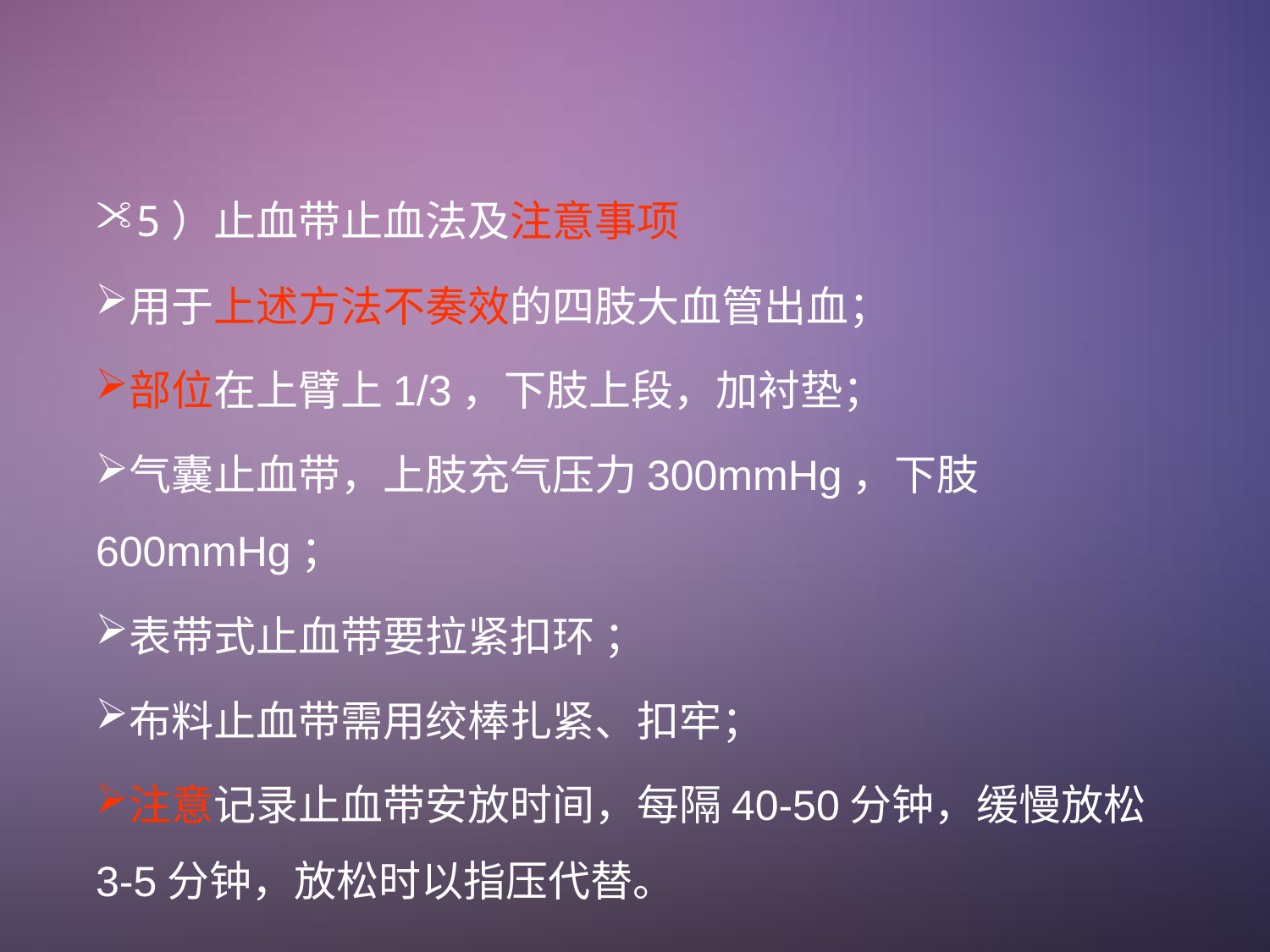

5）止血带止血法及注意事项
用于上述方法不奏效的四肢大血管出血；
部位在上臂上1/3，下肢上段，加衬垫；
气囊止血带，上肢充气压力300mmHg，下肢600mmHg；
表带式止血带要拉紧扣环 ；
布料止血带需用绞棒扎紧、扣牢；
注意记录止血带安放时间，每隔40-50分钟，缓慢放松3-5分钟，放松时以指压代替。